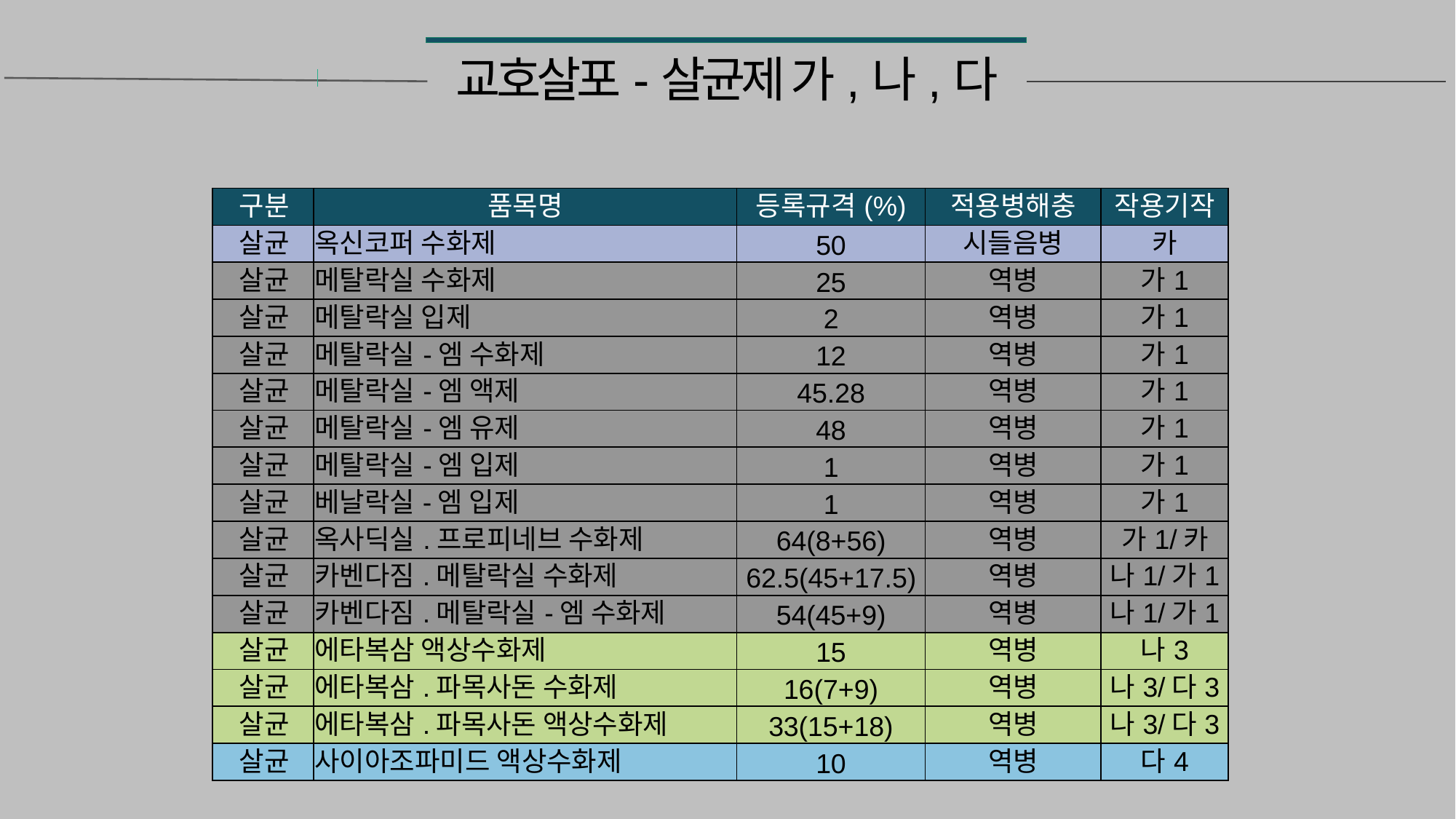

# 교호살포-살균제 가,나,다
| 구분 | 품목명 | 등록규격(%) | 적용병해충 | 작용기작 |
| --- | --- | --- | --- | --- |
| 살균 | 옥신코퍼 수화제 | 50 | 시들음병 | 카 |
| 살균 | 메탈락실 수화제 | 25 | 역병 | 가1 |
| 살균 | 메탈락실 입제 | 2 | 역병 | 가1 |
| 살균 | 메탈락실-엠 수화제 | 12 | 역병 | 가1 |
| 살균 | 메탈락실-엠 액제 | 45.28 | 역병 | 가1 |
| 살균 | 메탈락실-엠 유제 | 48 | 역병 | 가1 |
| 살균 | 메탈락실-엠 입제 | 1 | 역병 | 가1 |
| 살균 | 베날락실-엠 입제 | 1 | 역병 | 가1 |
| 살균 | 옥사딕실.프로피네브 수화제 | 64(8+56) | 역병 | 가1/카 |
| 살균 | 카벤다짐.메탈락실 수화제 | 62.5(45+17.5) | 역병 | 나1/가1 |
| 살균 | 카벤다짐.메탈락실-엠 수화제 | 54(45+9) | 역병 | 나1/가1 |
| 살균 | 에타복삼 액상수화제 | 15 | 역병 | 나3 |
| 살균 | 에타복삼.파목사돈 수화제 | 16(7+9) | 역병 | 나3/다3 |
| 살균 | 에타복삼.파목사돈 액상수화제 | 33(15+18) | 역병 | 나3/다3 |
| 살균 | 사이아조파미드 액상수화제 | 10 | 역병 | 다4 |